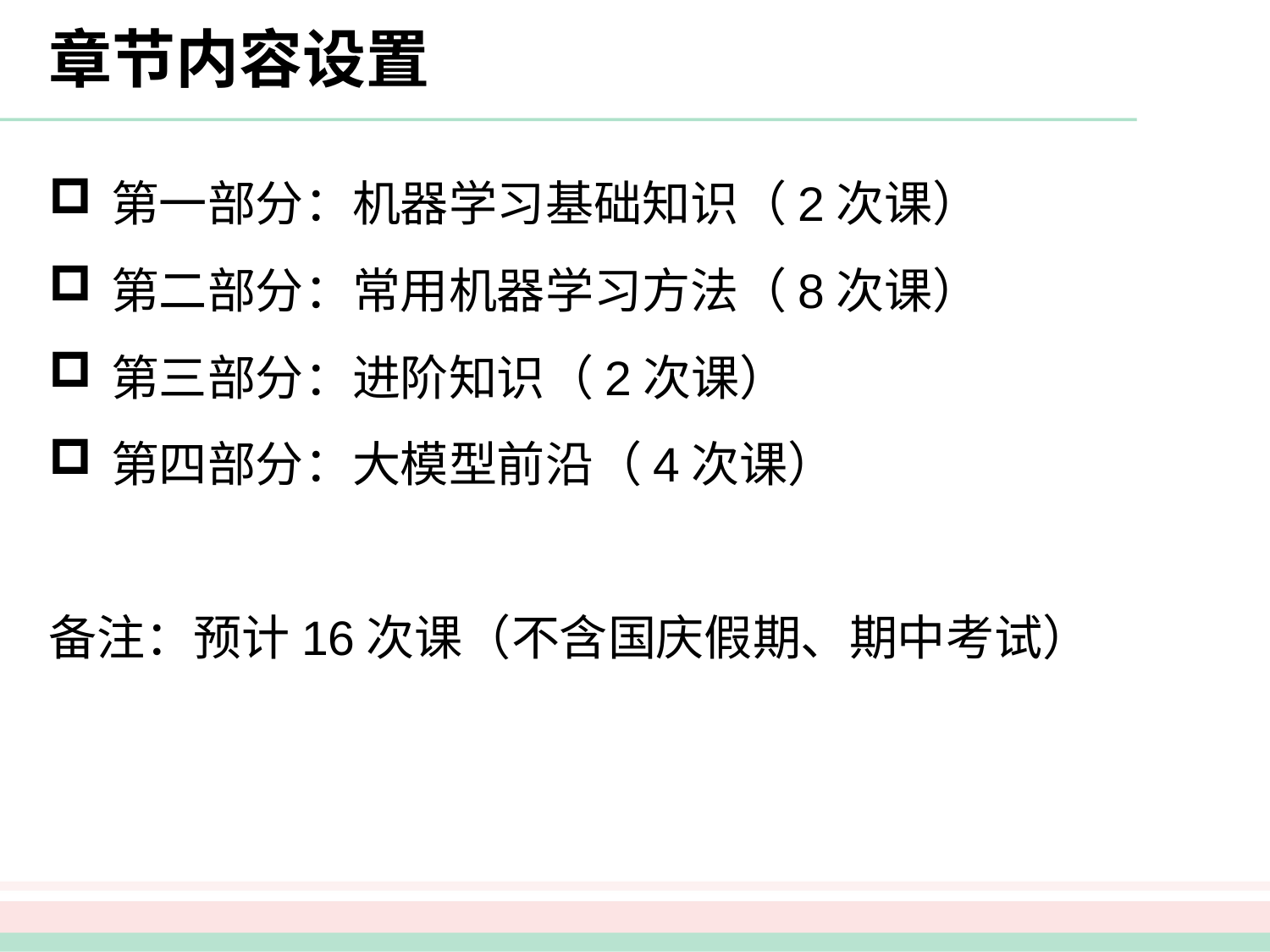

# 章节内容设置

第一部分：机器学习基础知识（2次课）
第二部分：常用机器学习方法（8次课）
第三部分：进阶知识（2次课）
第四部分：大模型前沿（4次课）

备注：预计16次课（不含国庆假期、期中考试）